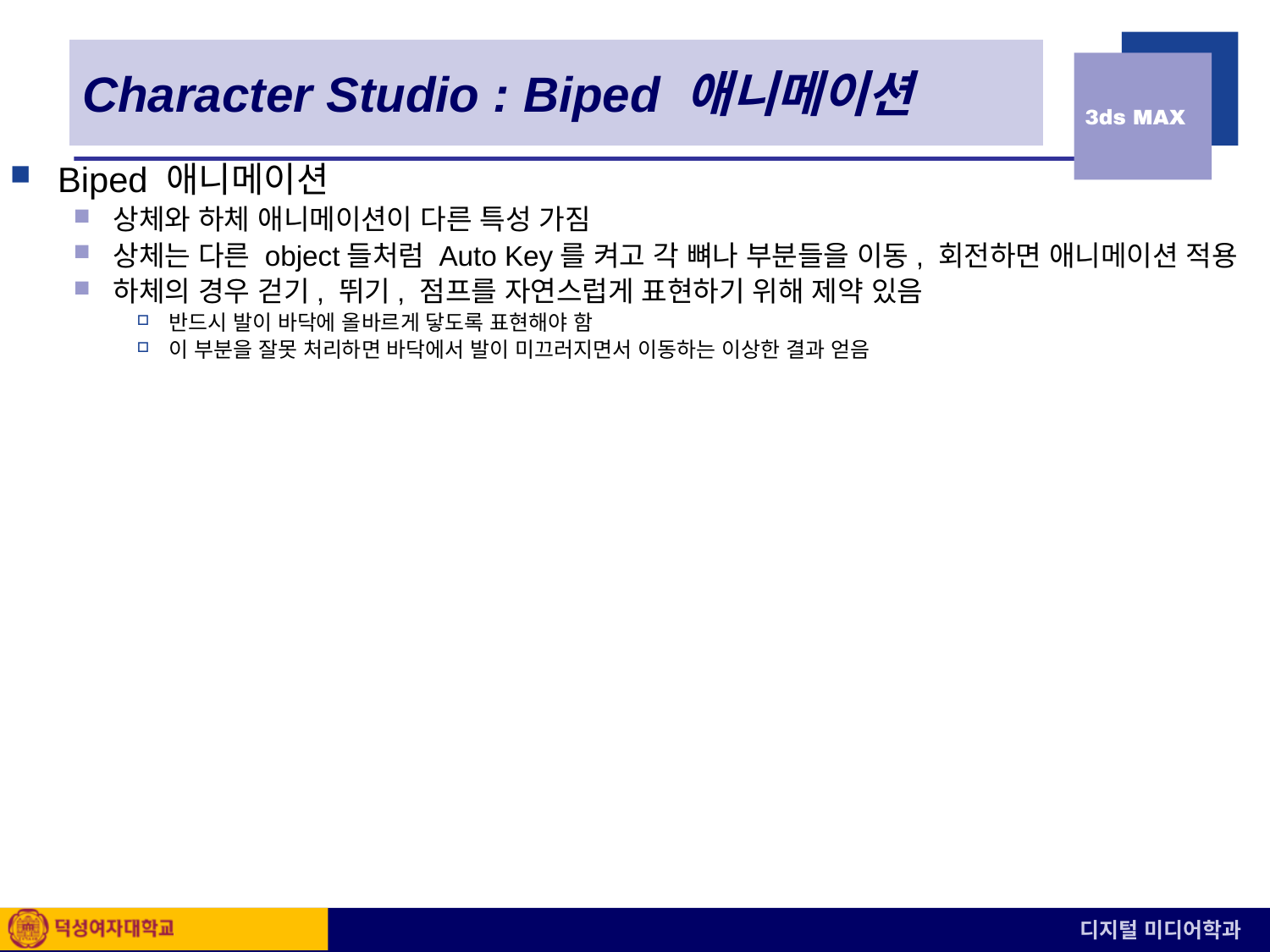

# Character Studio : Biped 애니메이션
Biped 애니메이션
상체와 하체 애니메이션이 다른 특성 가짐
상체는 다른 object들처럼 Auto Key를 켜고 각 뼈나 부분들을 이동, 회전하면 애니메이션 적용
하체의 경우 걷기, 뛰기, 점프를 자연스럽게 표현하기 위해 제약 있음
반드시 발이 바닥에 올바르게 닿도록 표현해야 함
이 부분을 잘못 처리하면 바닥에서 발이 미끄러지면서 이동하는 이상한 결과 얻음